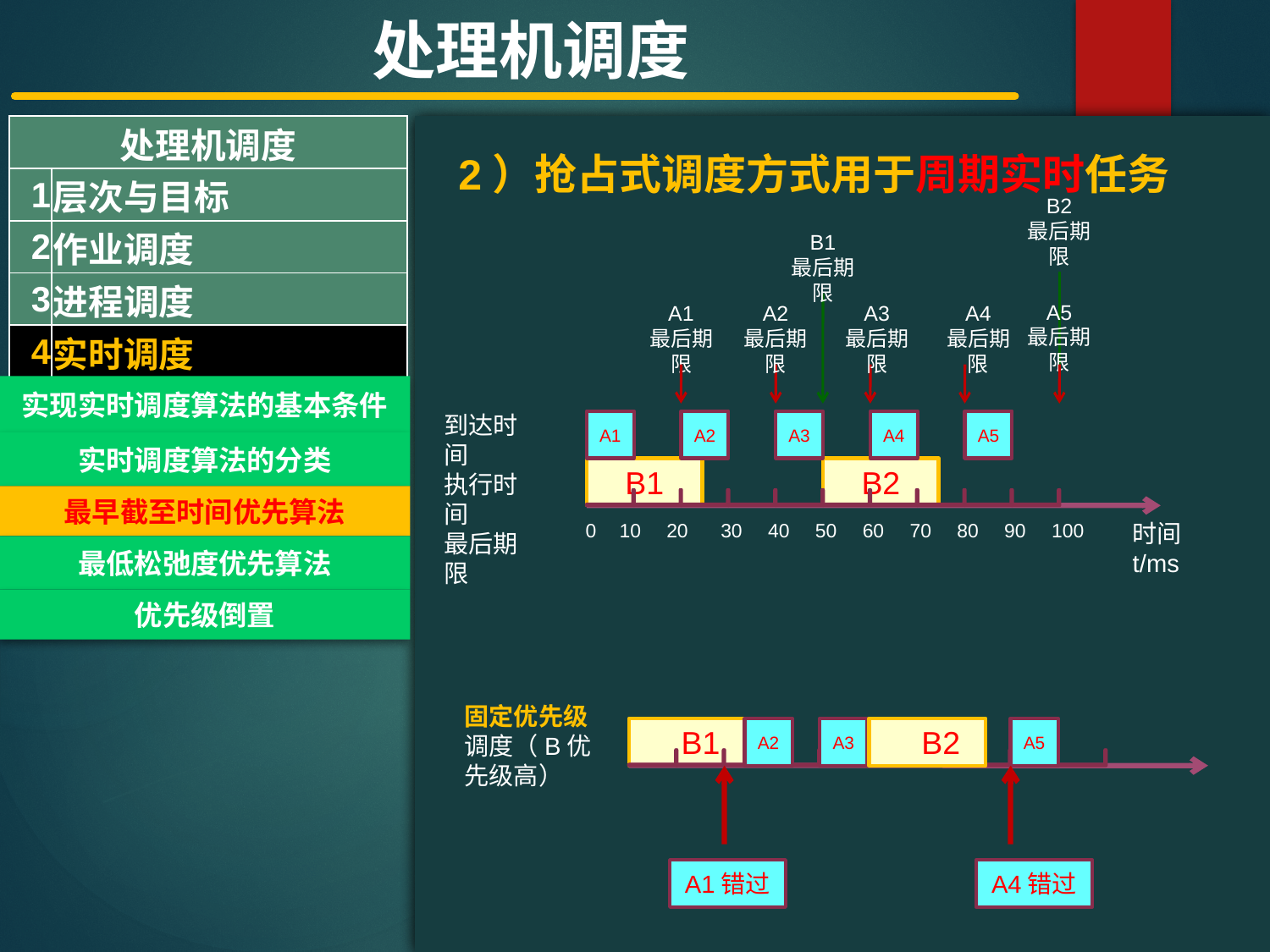

处理机调度
| 处理机调度 |  |
| --- | --- |
| 1 | 层次与目标 |
| 2 | 作业调度 |
| 3 | 进程调度 |
| 4 | 实时调度 |
#
2）抢占式调度方式用于周期实时任务
B2
最后期限
B1
最后期限
A5
最后期限
A1
最后期限
A2
最后期限
A3
最后期限
A4
最后期限
到达时间
执行时间
最后期限
A1
A2
A3
A4
A5
B1
B2

0
10
20
30
40
50
60
70
80
90
100
时间t/ms
实现实时调度算法的基本条件
实时调度算法的分类
最早截至时间优先算法
最低松弛度优先算法
优先级倒置
固定优先级调度（B优先级高）
   B1
A2
A3
   B2
A5

A1错过
A4错过